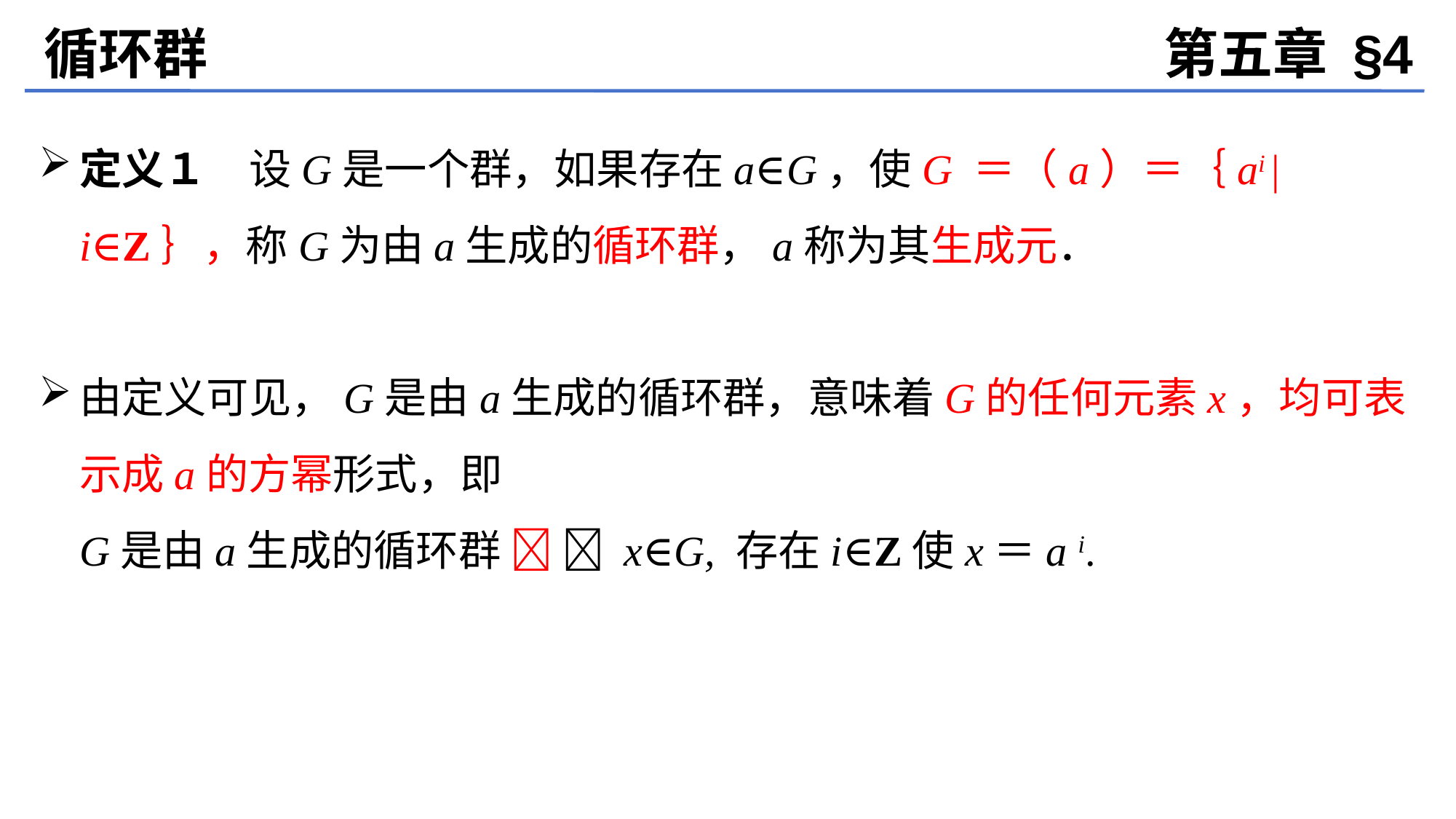

循环群
第五章 §4
定义１　设G是一个群，如果存在a∈G，使G ＝（a）＝｛ai | i∈Z｝，称G为由a生成的循环群，a称为其生成元．

由定义可见，G是由a生成的循环群，意味着G的任何元素x，均可表示成a的方幂形式，即
	G是由a生成的循环群 ⇔ ∀ x∈G, 存在i∈Z使x＝a i.